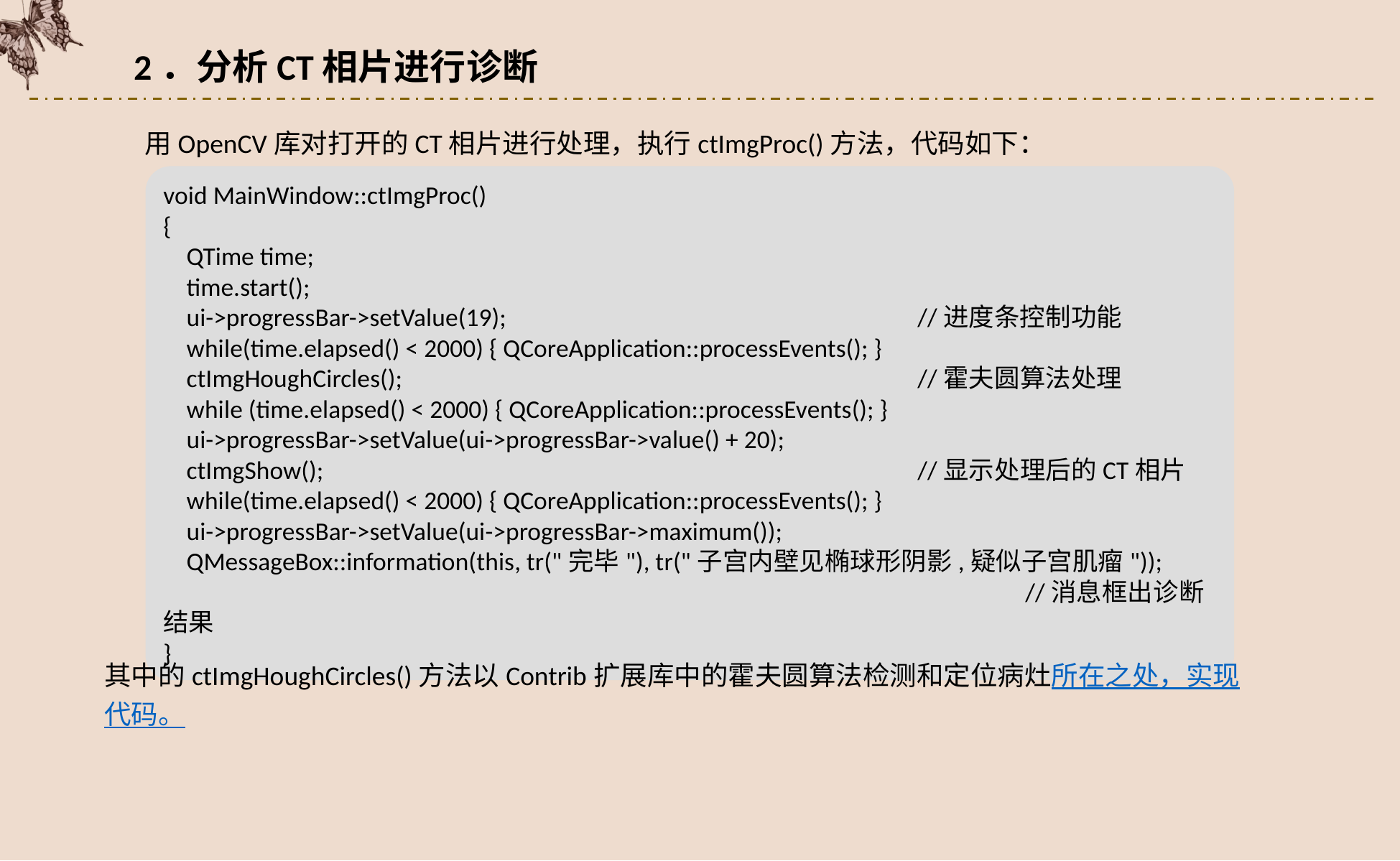

2．分析CT相片进行诊断
用OpenCV库对打开的CT相片进行处理，执行ctImgProc()方法，代码如下：
void MainWindow::ctImgProc()
{
    QTime time;
    time.start();
    ui->progressBar->setValue(19);				//进度条控制功能
    while(time.elapsed() < 2000) { QCoreApplication::processEvents(); }
    ctImgHoughCircles();					//霍夫圆算法处理
    while (time.elapsed() < 2000) { QCoreApplication::processEvents(); }
    ui->progressBar->setValue(ui->progressBar->value() + 20);
    ctImgShow();						//显示处理后的CT相片
    while(time.elapsed() < 2000) { QCoreApplication::processEvents(); }
    ui->progressBar->setValue(ui->progressBar->maximum());
    QMessageBox::information(this, tr("完毕"), tr("子宫内壁见椭球形阴影,疑似子宫肌瘤"));								//消息框出诊断结果
}
其中的ctImgHoughCircles()方法以Contrib扩展库中的霍夫圆算法检测和定位病灶所在之处，实现代码。